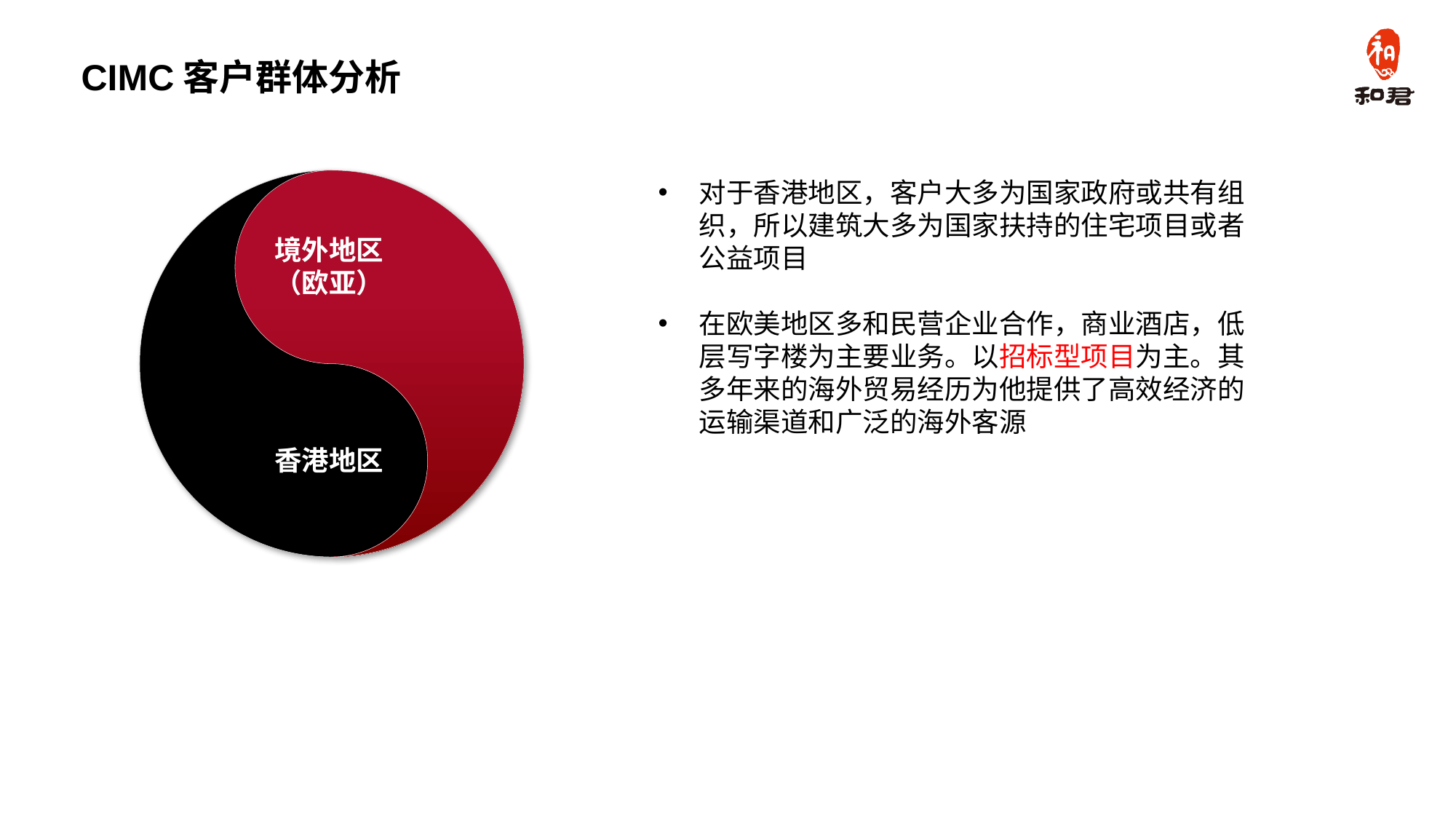

# CIMC客户群体分析

境外地区（欧亚）
香港地区
对于香港地区，客户大多为国家政府或共有组织，所以建筑大多为国家扶持的住宅项目或者公益项目

在欧美地区多和民营企业合作，商业酒店，低层写字楼为主要业务。以招标型项目为主。其多年来的海外贸易经历为他提供了高效经济的运输渠道和广泛的海外客源